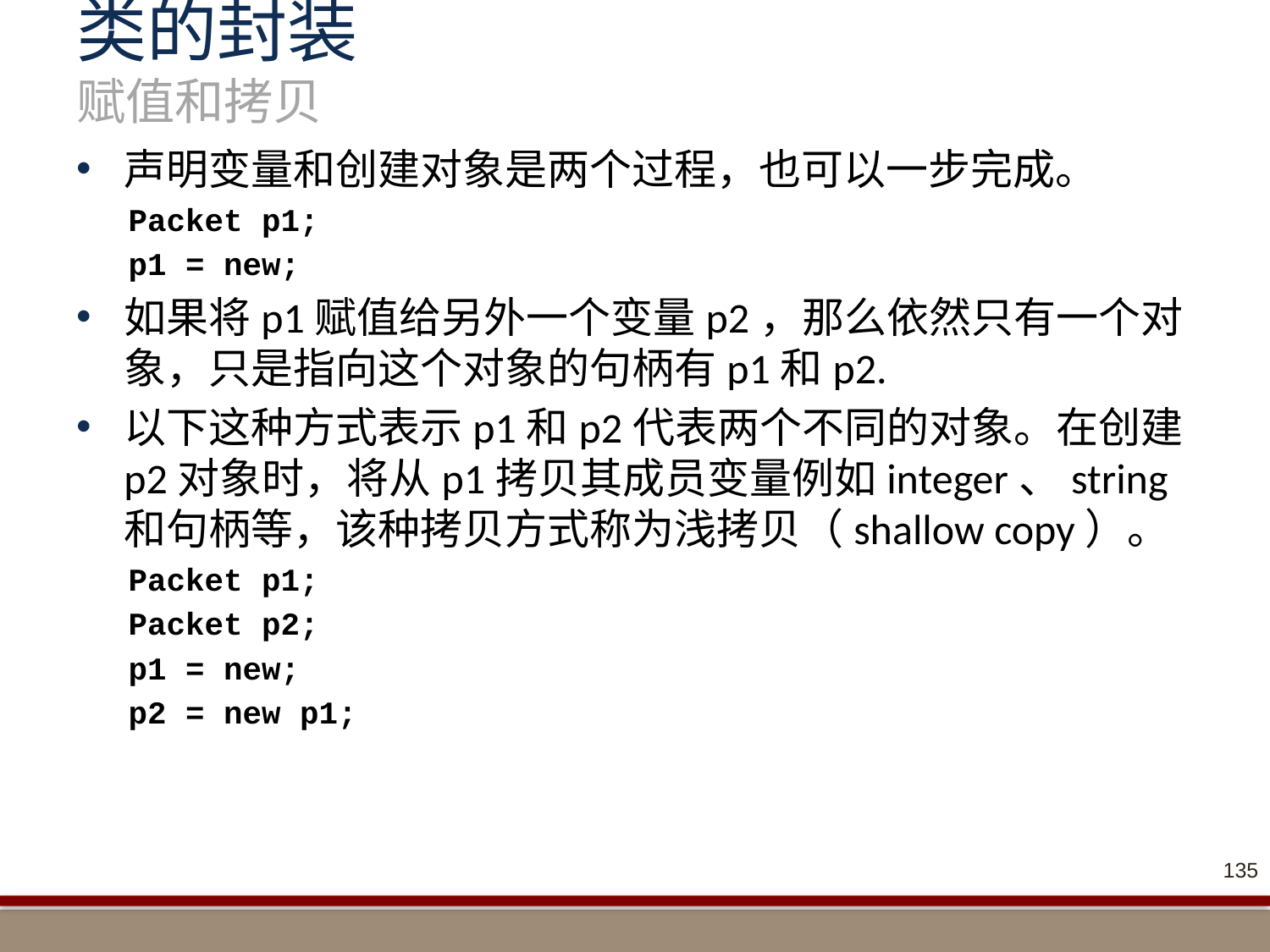

# 类的封装 赋值和拷贝
声明变量和创建对象是两个过程，也可以一步完成。
Packet p1;
p1 = new;
如果将p1赋值给另外一个变量p2，那么依然只有一个对象，只是指向这个对象的句柄有p1和p2.
以下这种方式表示p1和p2代表两个不同的对象。在创建p2对象时，将从p1拷贝其成员变量例如integer、string和句柄等，该种拷贝方式称为浅拷贝（shallow copy）。
Packet p1;
Packet p2;
p1 = new;
p2 = new p1;
135